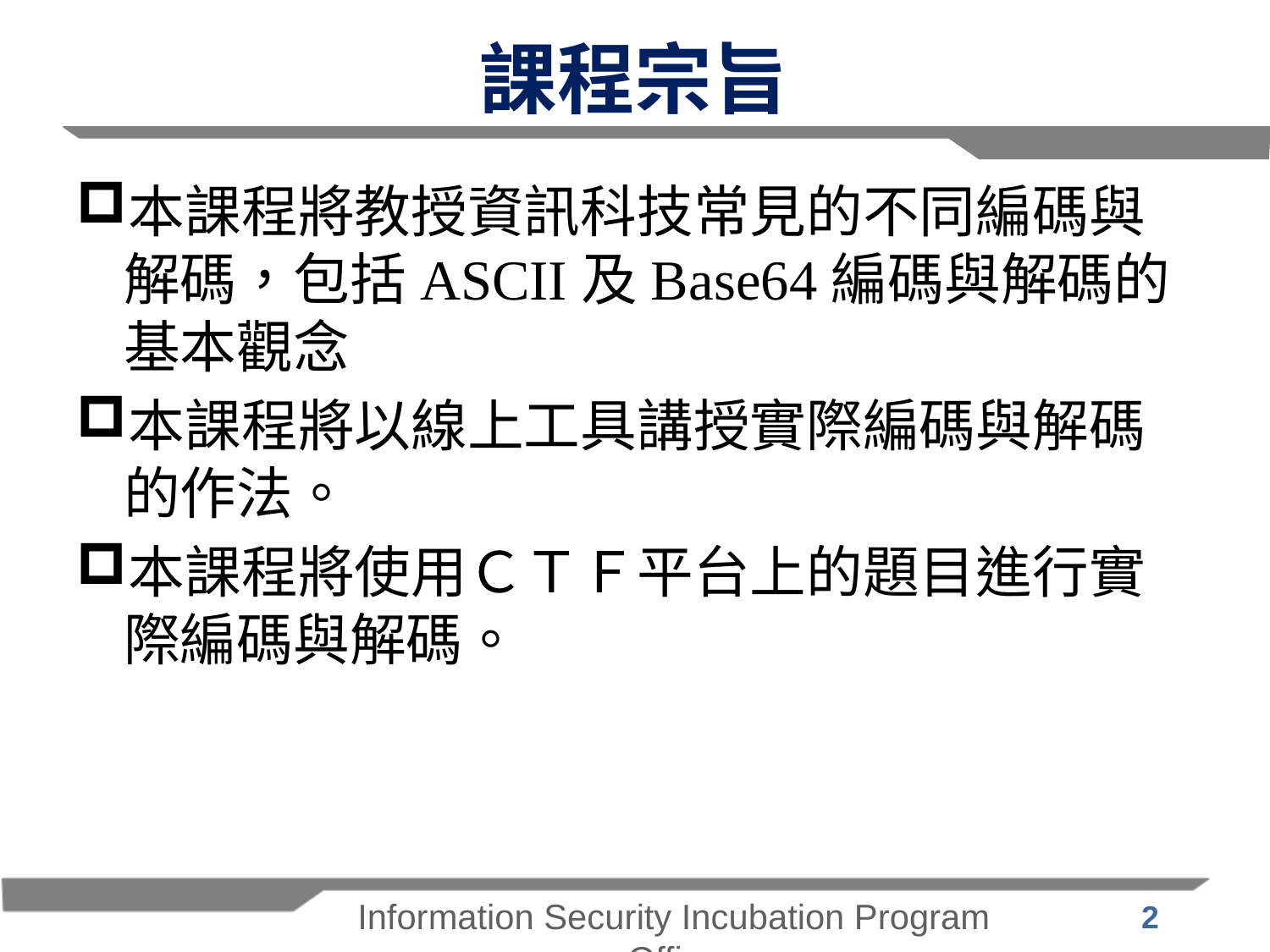

# 課程宗旨
本課程將教授資訊科技常見的不同編碼與解碼，包括ASCII及Base64編碼與解碼的基本觀念
本課程將以線上工具講授實際編碼與解碼的作法。
本課程將使用ＣＴＦ平台上的題目進行實際編碼與解碼。